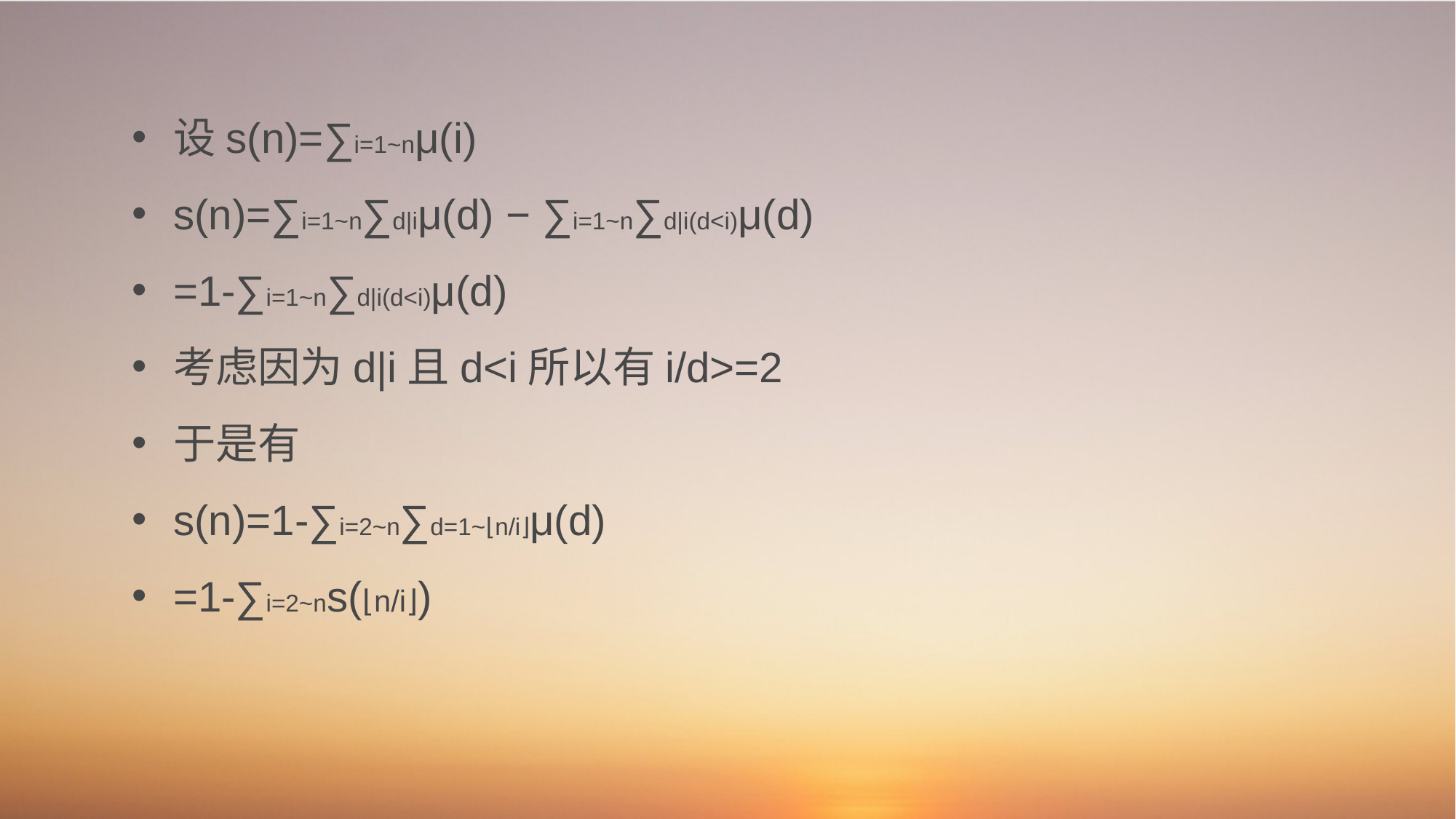

设s(n)=∑i=1~nμ(i)
s(n)=∑i=1~n∑d|iμ(d) − ∑i=1~n∑d|i(d<i)μ(d)
=1-∑i=1~n∑d|i(d<i)μ(d)
考虑因为d|i且d<i所以有i/d>=2
于是有
s(n)=1-∑i=2~n∑d=1~⌊n/i⌋μ(d)
=1-∑i=2~ns(⌊n/i⌋)